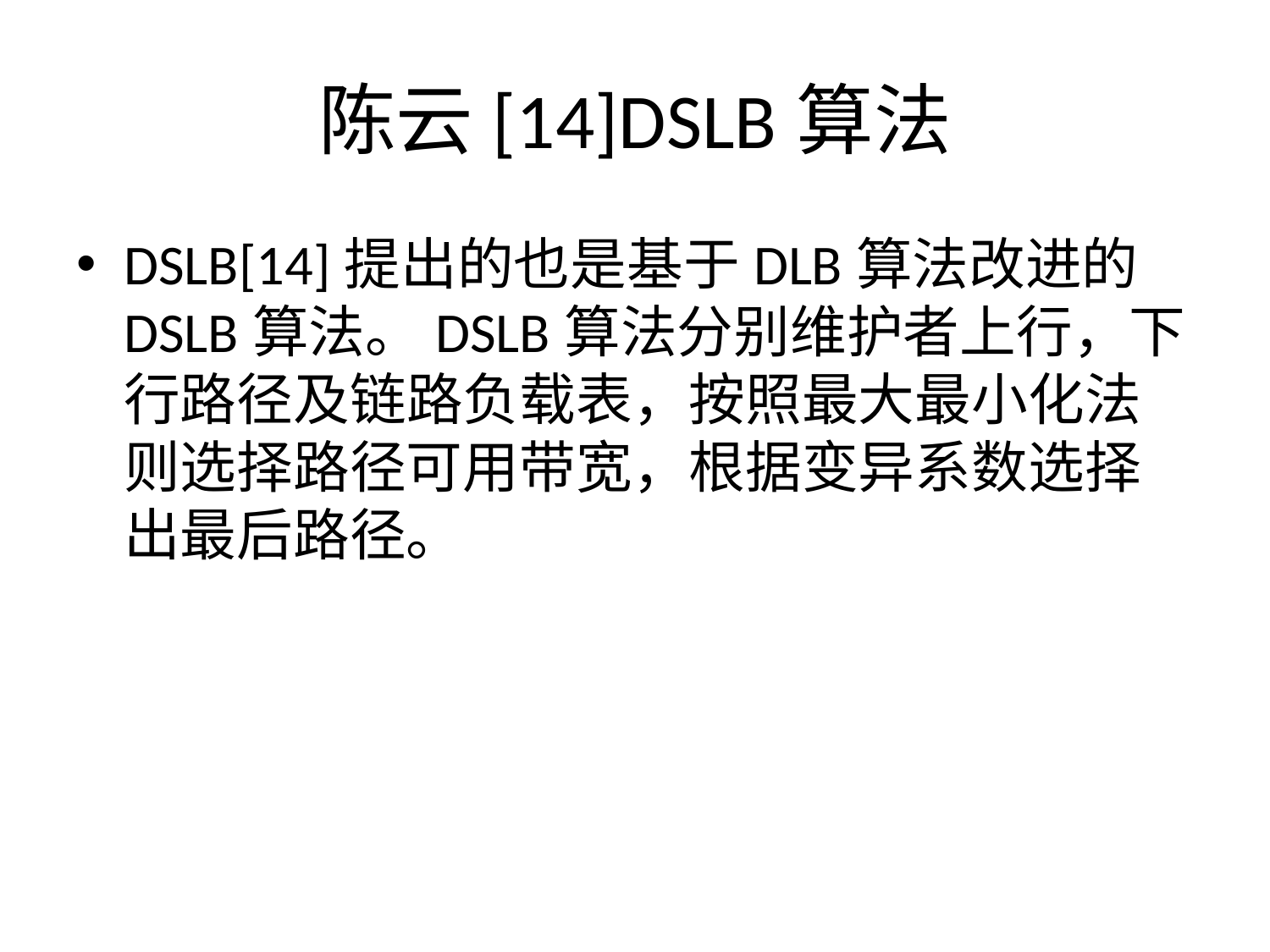

# 陈云[14]DSLB算法
DSLB[14]提出的也是基于DLB算法改进的DSLB算法。DSLB算法分别维护者上行，下行路径及链路负载表，按照最大最小化法则选择路径可用带宽，根据变异系数选择出最后路径。